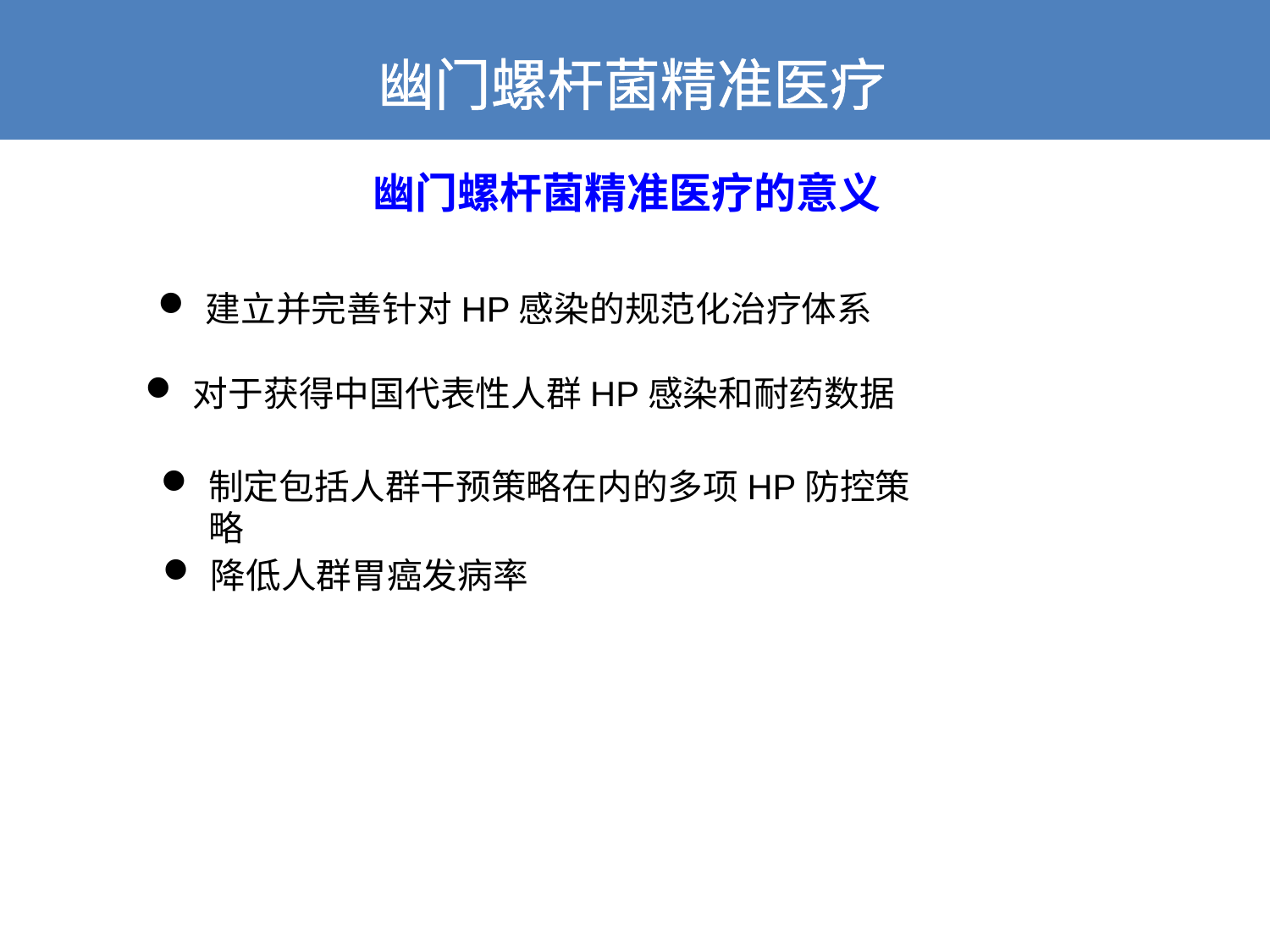

幽门螺杆菌精准医疗
幽门螺杆菌精准医疗的意义
建立并完善针对HP感染的规范化治疗体系
对于获得中国代表性人群HP感染和耐药数据
制定包括人群干预策略在内的多项HP防控策略
降低人群胃癌发病率